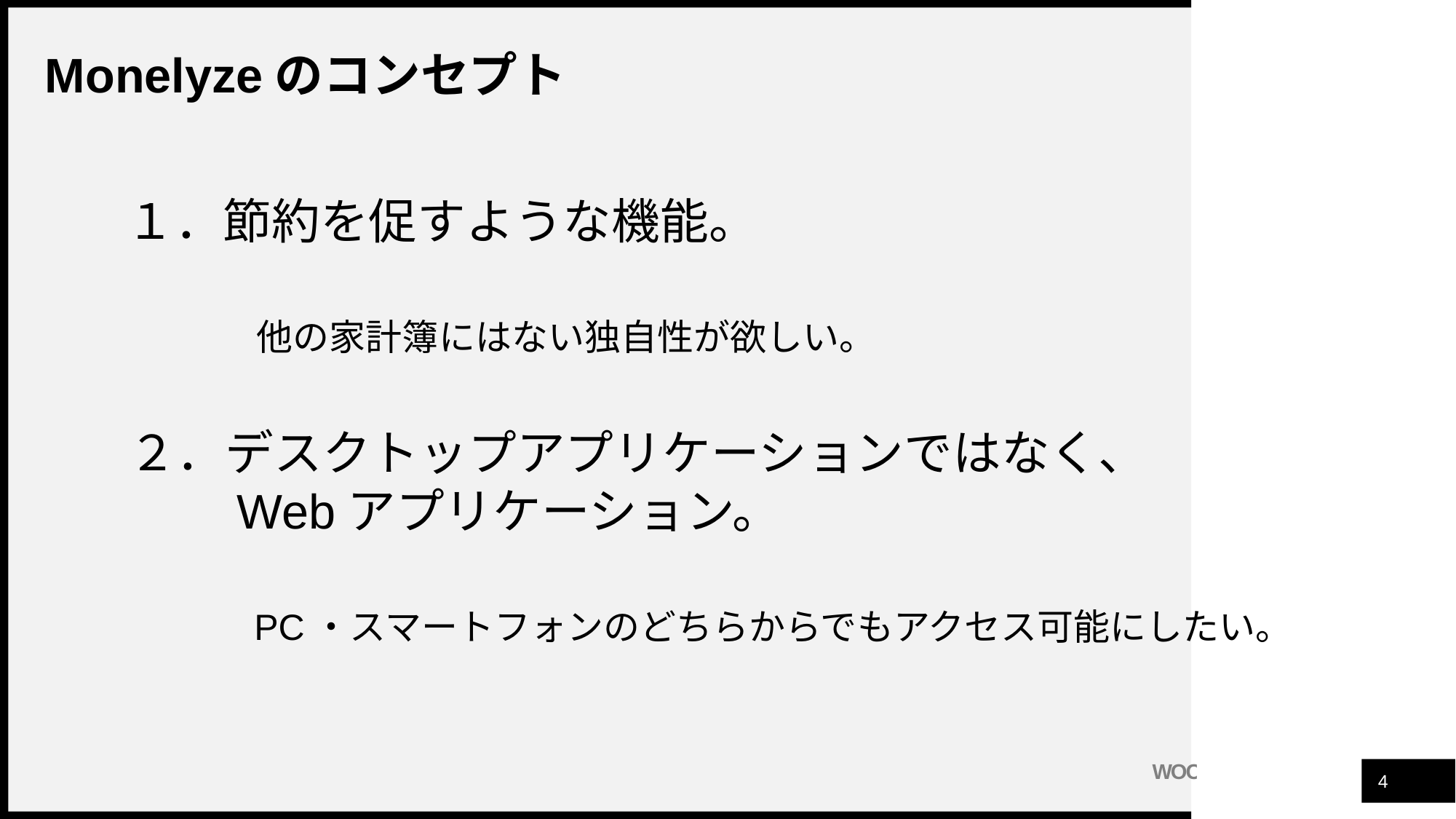

Monelyzeのコンセプト
１．節約を促すような機能。
他の家計簿にはない独自性が欲しい。
２．デスクトップアプリケーションではなく、
　　Webアプリケーション。
PC・スマートフォンのどちらからでもアクセス可能にしたい。

4